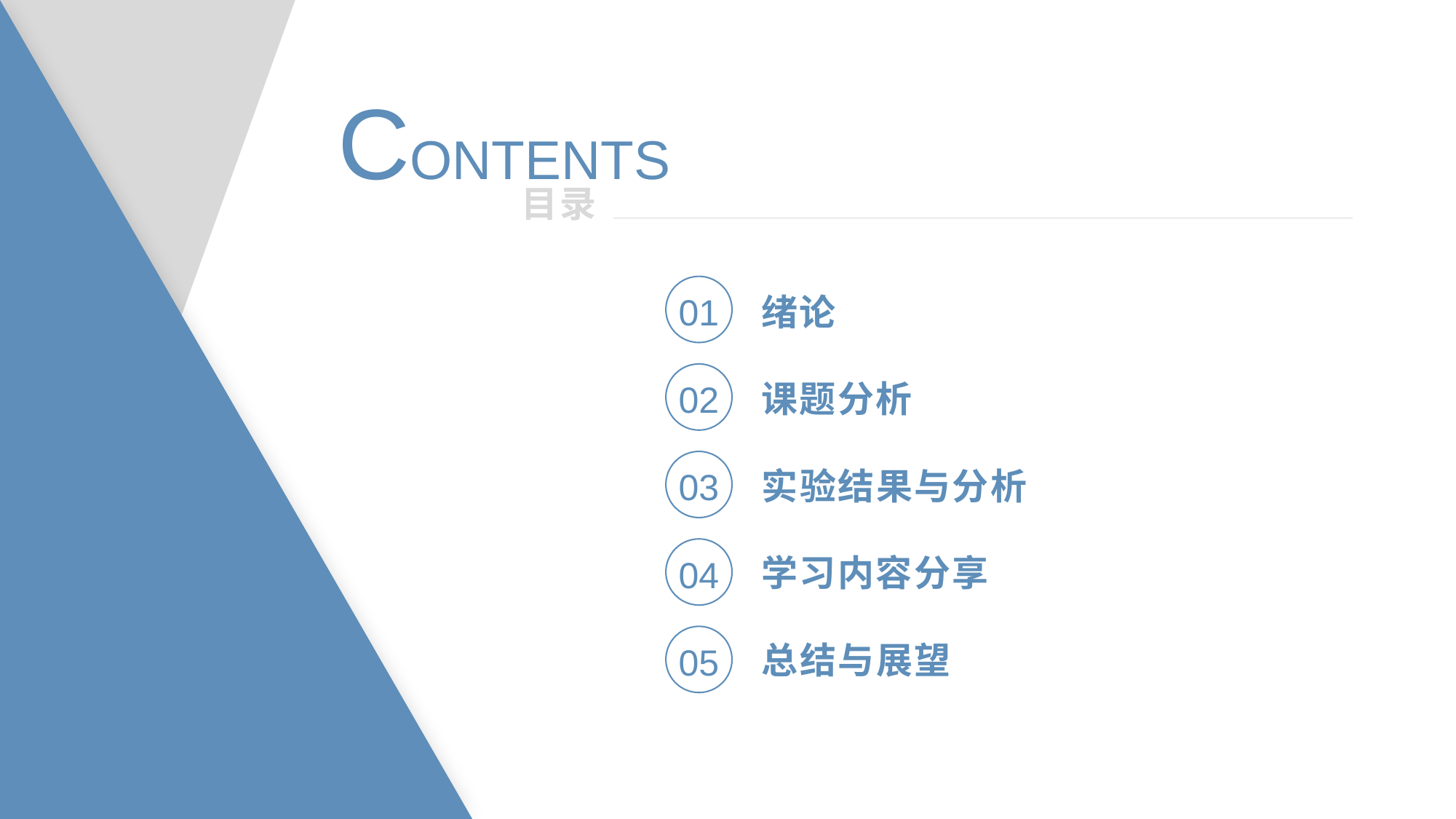

CONTENTS

目录

01
绪论

02
课题分析

03
实验结果与分析

04
学习内容分享

05
总结与展望